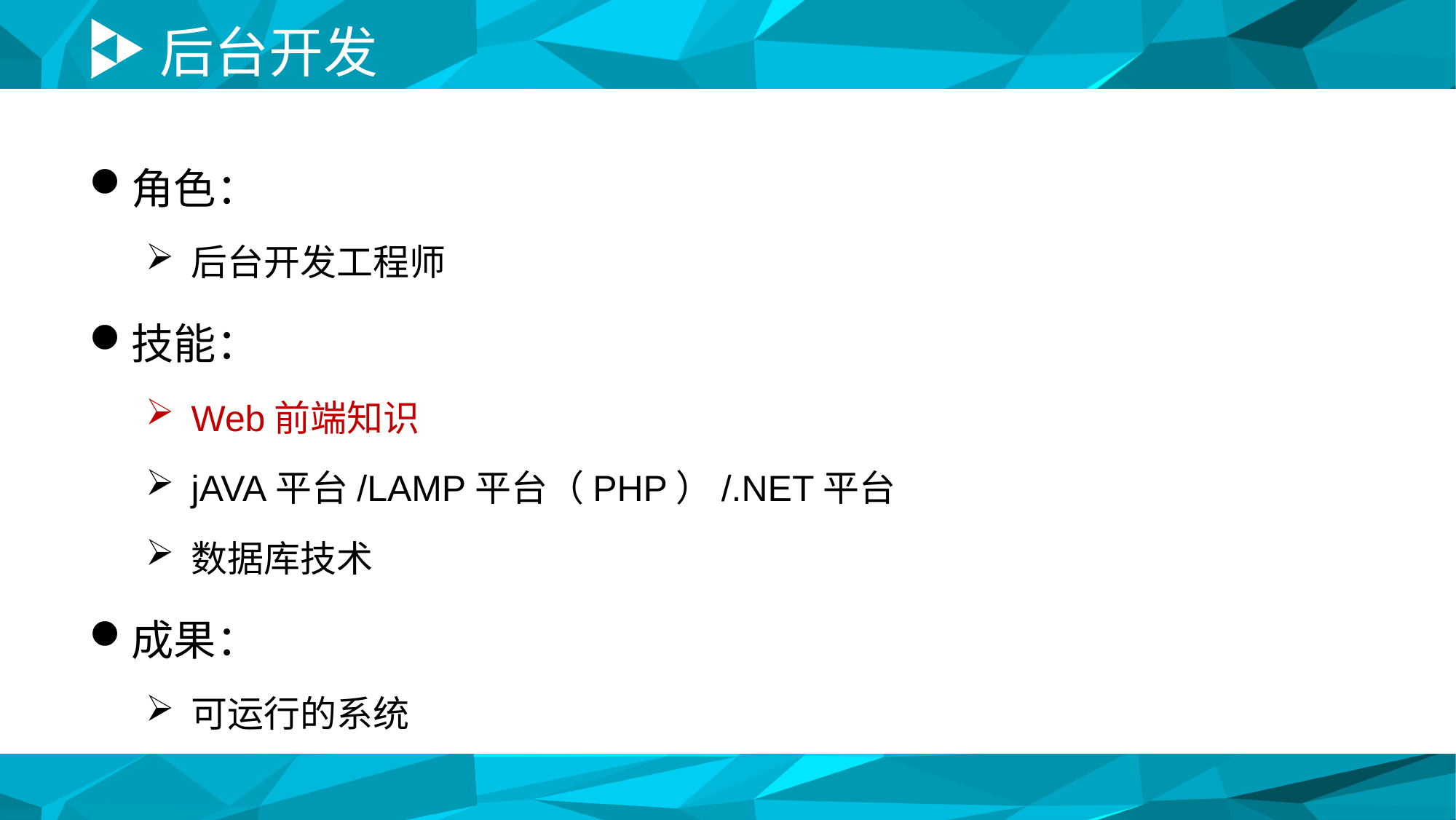

# 后台开发
角色：
后台开发工程师
技能：
Web前端知识
jAVA平台/LAMP平台（PHP）/.NET平台
数据库技术
成果：
可运行的系统